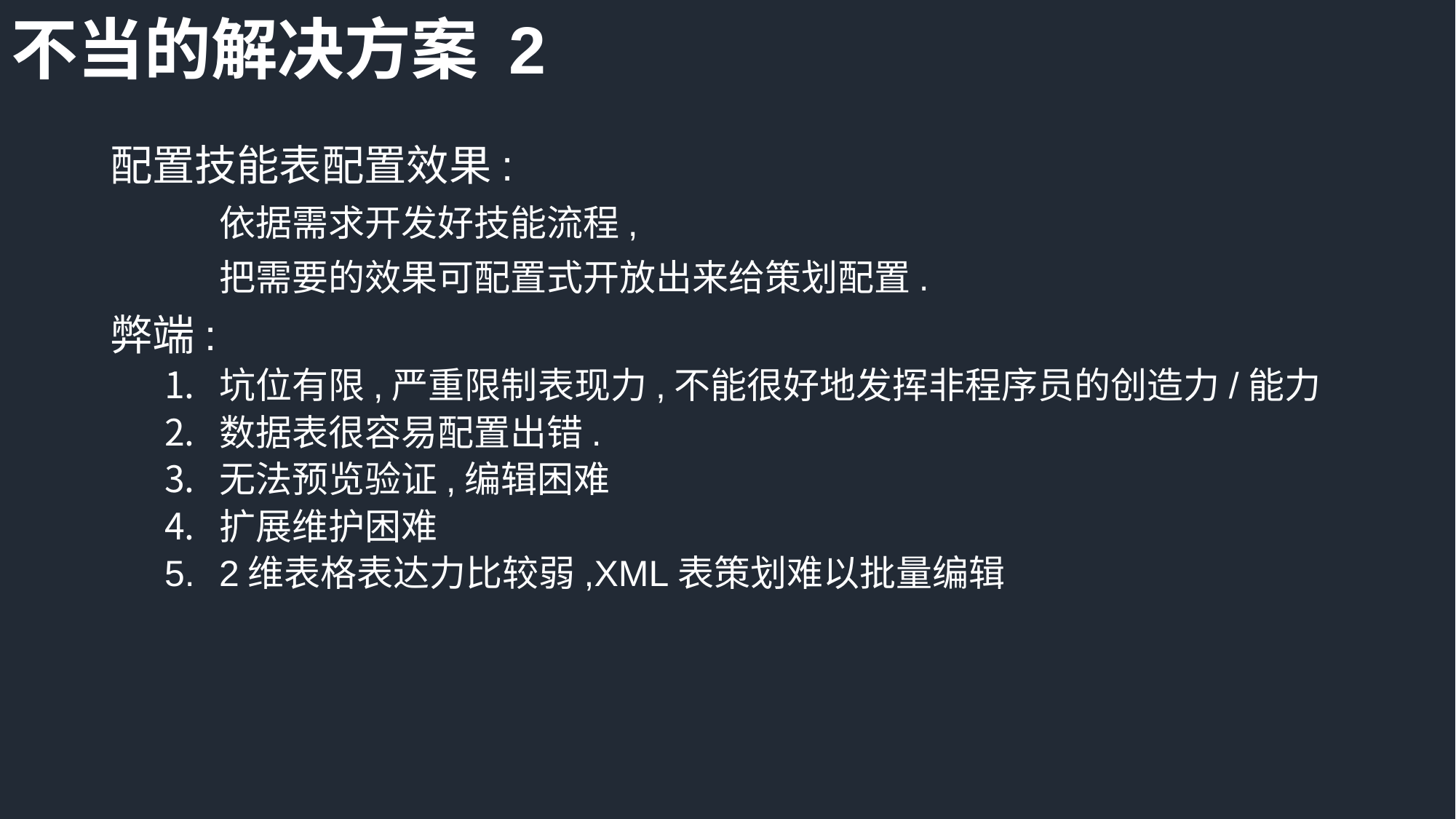

# 不当的解决方案 2
配置技能表配置效果:
	依据需求开发好技能流程,
	把需要的效果可配置式开放出来给策划配置.
弊端:
坑位有限,严重限制表现力,不能很好地发挥非程序员的创造力/能力
数据表很容易配置出错.
无法预览验证,编辑困难
扩展维护困难
2维表格表达力比较弱,XML表策划难以批量编辑